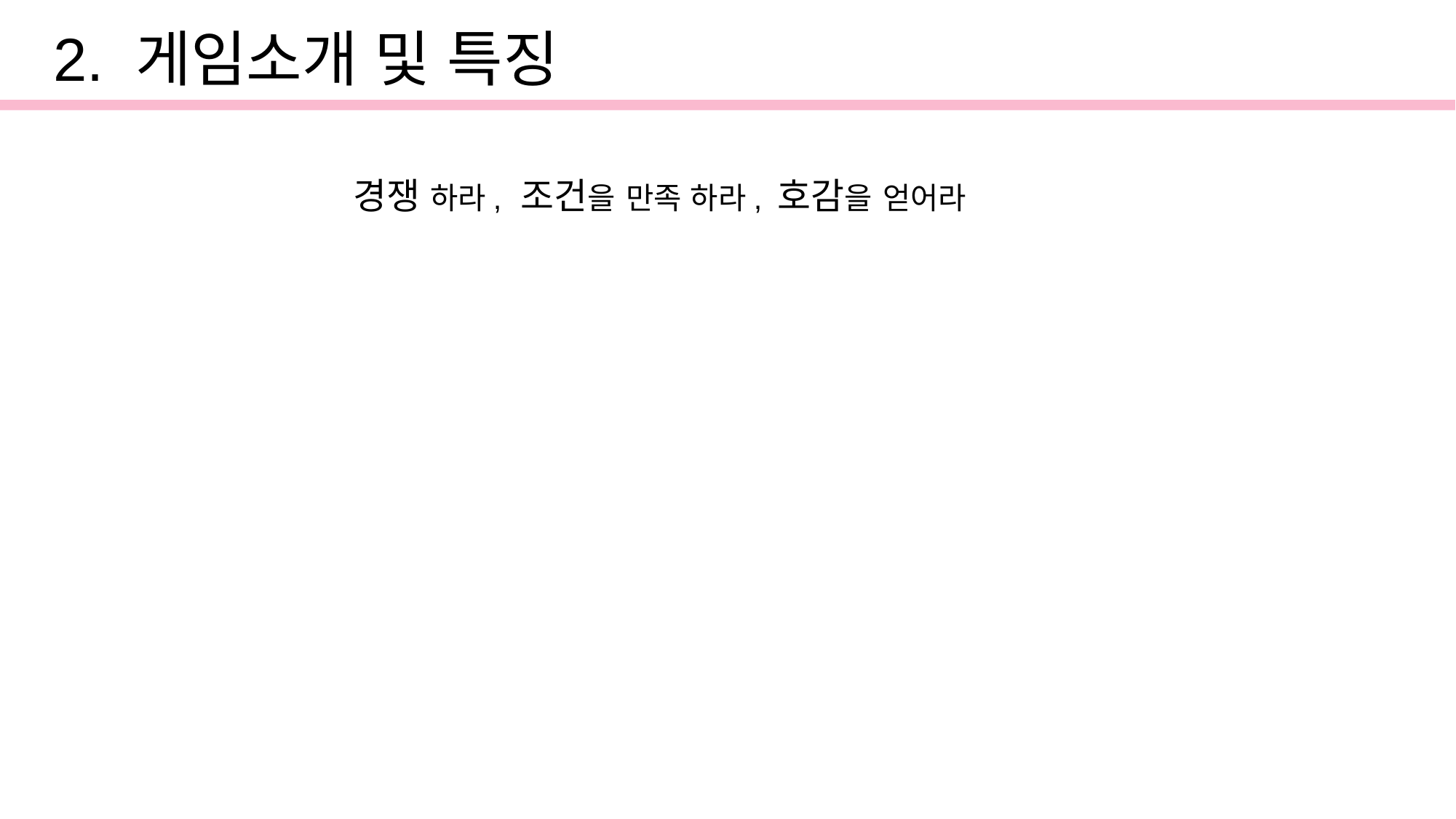

2. 게임소개 및 특징

경쟁 하라, 조건을 만족 하라, 호감을 얻어라